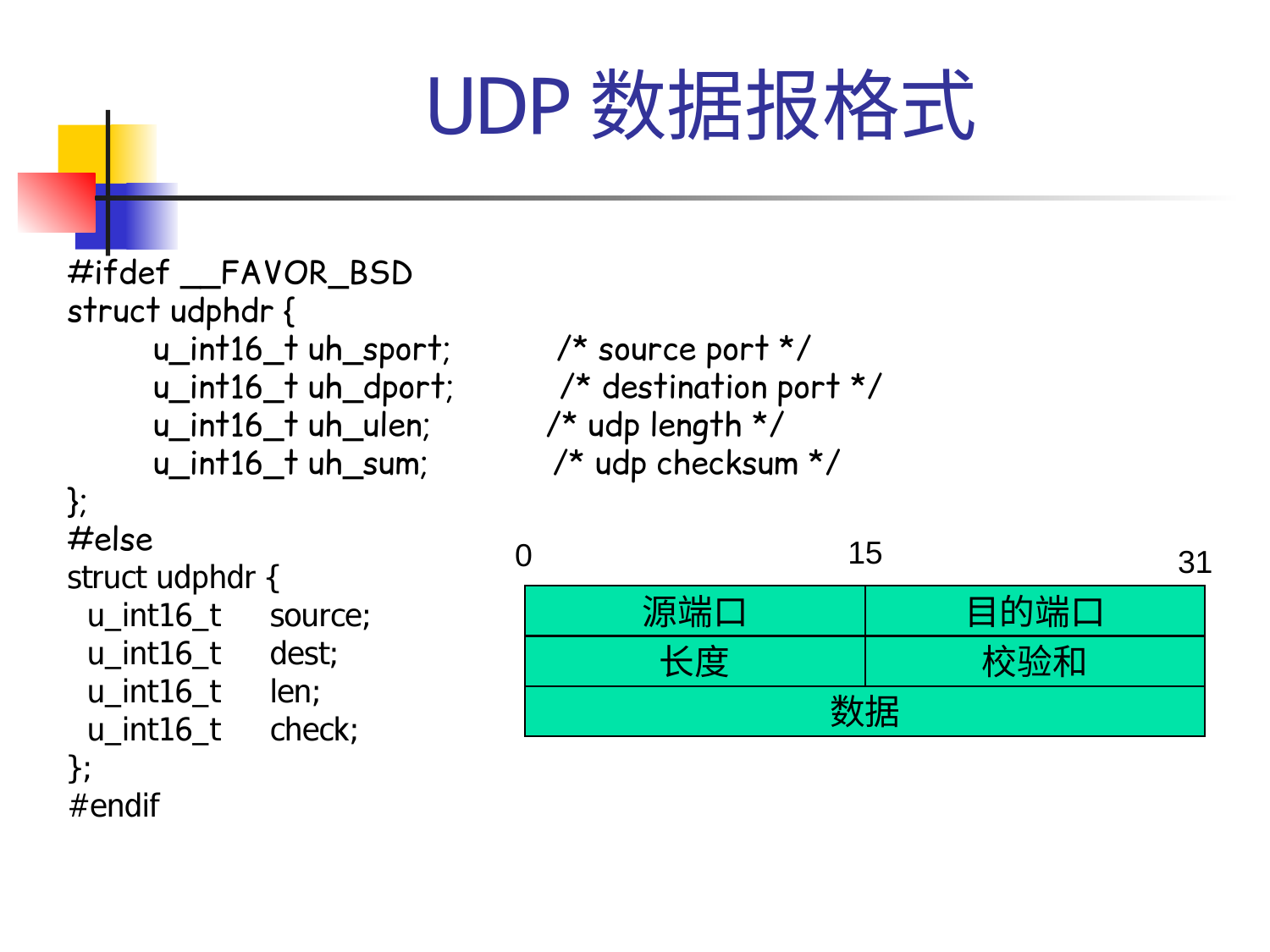

# UDP数据报格式
#ifdef __FAVOR_BSD
struct udphdr {
         u_int16_t uh_sport;           /* source port */
         u_int16_t uh_dport;           /* destination port */
         u_int16_t uh_ulen;            /* udp length */
         u_int16_t uh_sum;             /* udp checksum */
};
#else
struct udphdr {
  u_int16_t     source;
  u_int16_t     dest;
  u_int16_t     len;
  u_int16_t     check;
};
#endif

15
0
31
源端口
目的端口
长度
校验和
数据